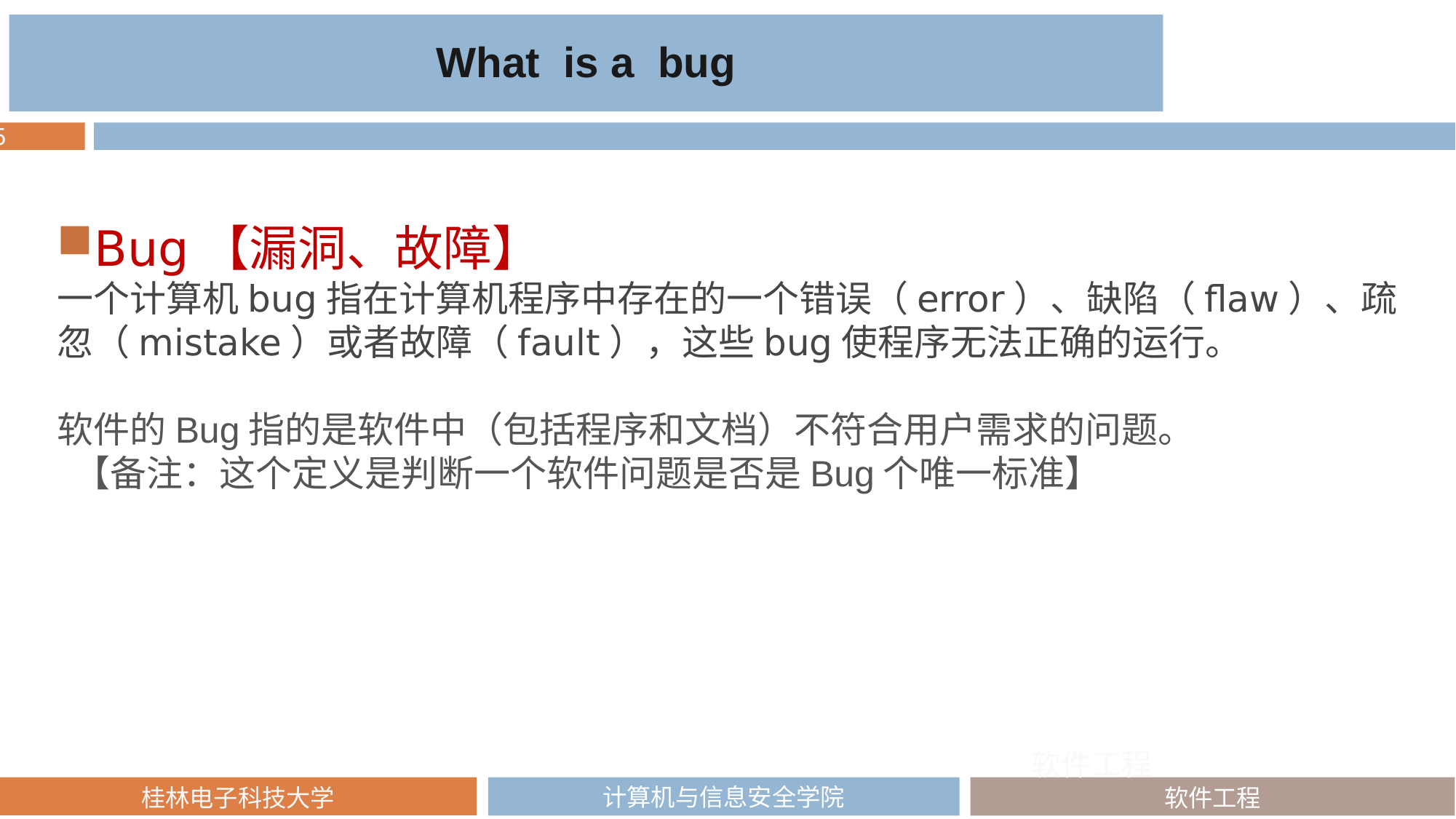

What  is a  bug

Bug【漏洞、故障】
一个计算机bug指在计算机程序中存在的一个错误（error）、缺陷（flaw）、疏忽（mistake）或者故障（fault），这些bug使程序无法正确的运行。

软件的Bug指的是软件中（包括程序和文档）不符合用户需求的问题。
  【备注：这个定义是判断一个软件问题是否是Bug个唯一标准】
软件工程